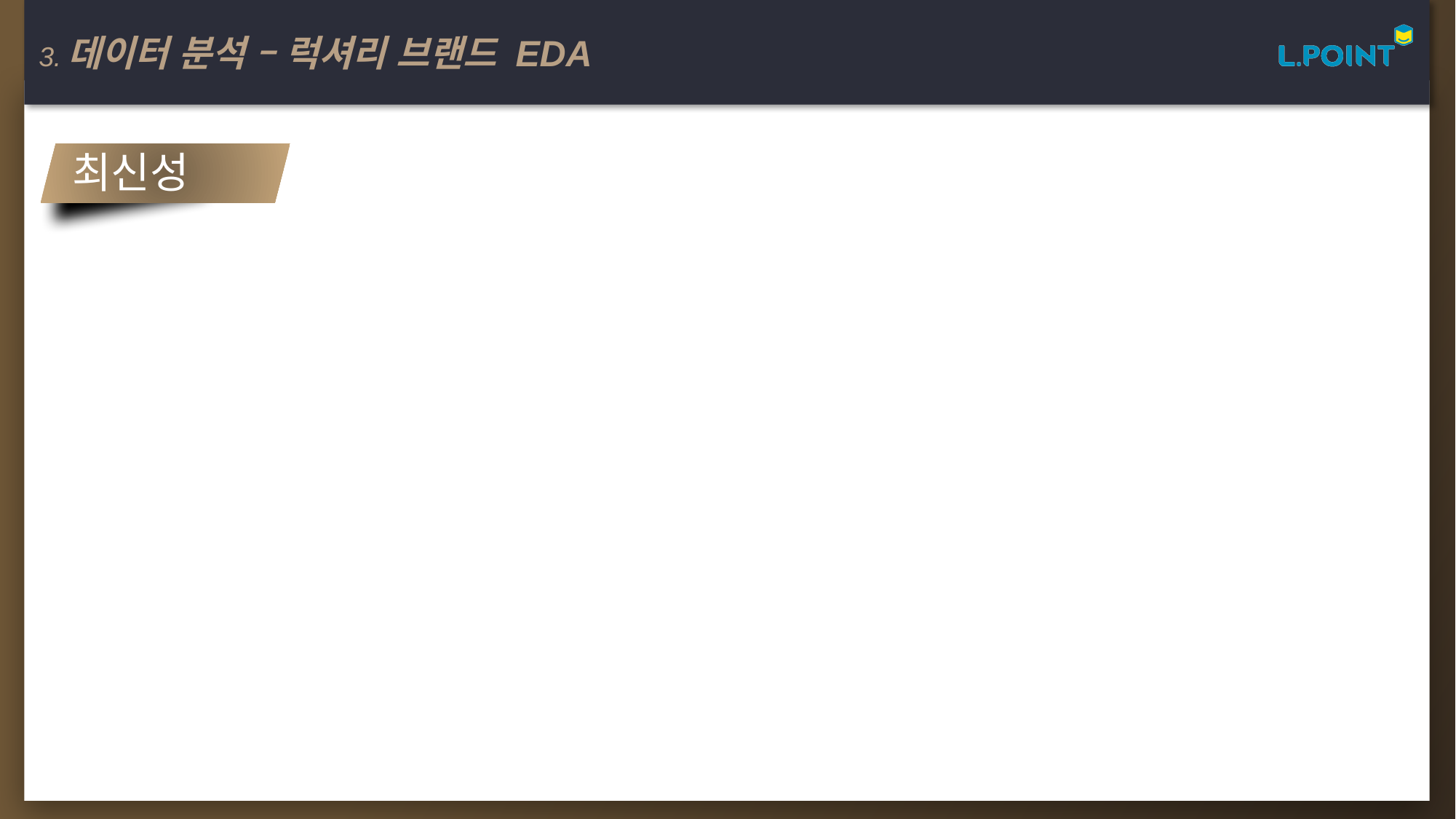

3.데이터 분석 – 럭셔리 브랜드 EDA
최신성

CONTENTS A
컨텐츠에 대한 내용을 적어요
Enjoy your stylish business and campus life with BIZCAM
13